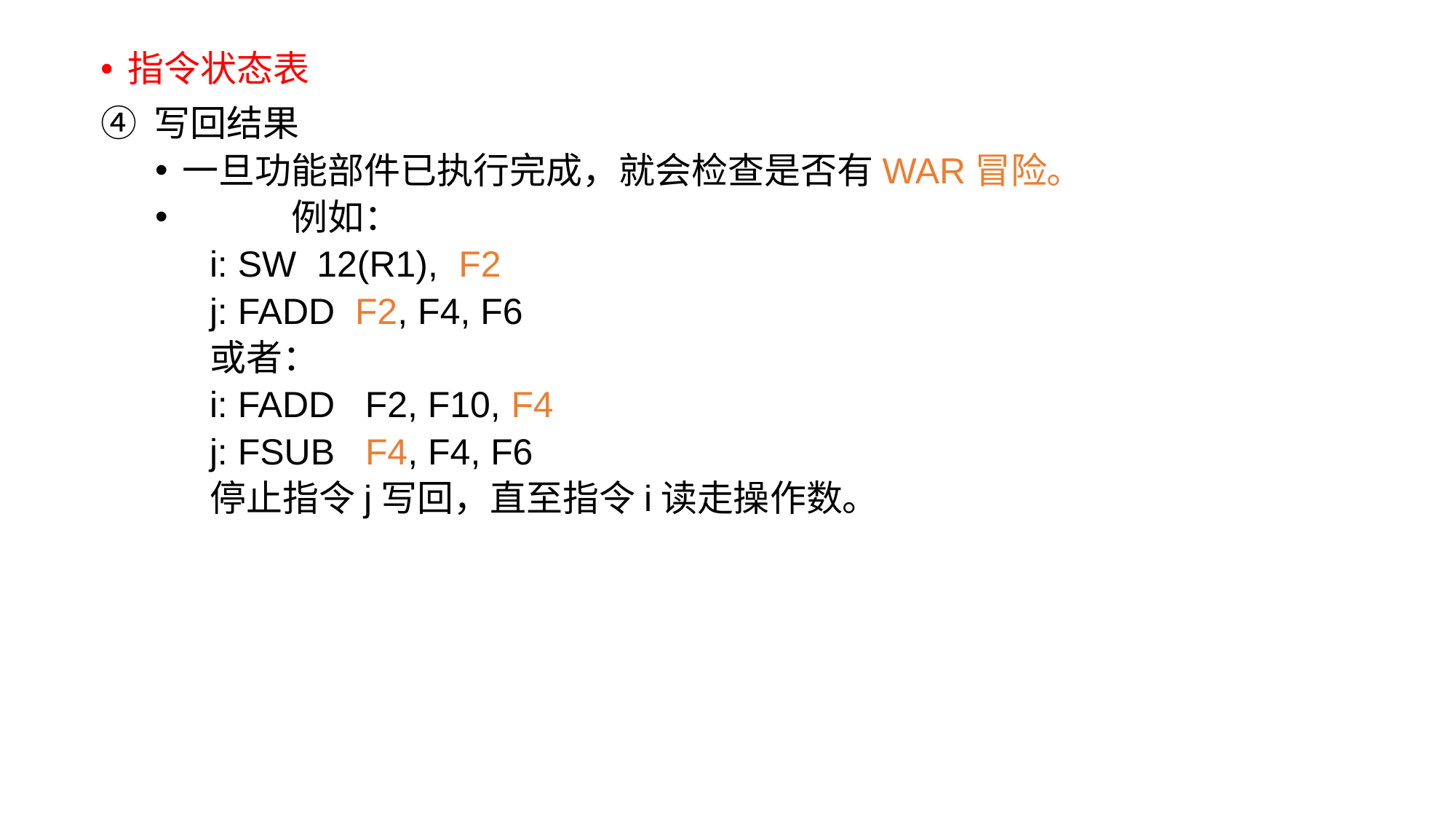

指令状态表
④ 写回结果
一旦功能部件已执行完成，就会检查是否有WAR冒险。
	例如：
i: SW  12(R1),  F2
j: FADD  F2, F4, F6
或者：
i: FADD   F2, F10, F4
j: FSUB   F4, F4, F6
停止指令j写回，直至指令i读走操作数。